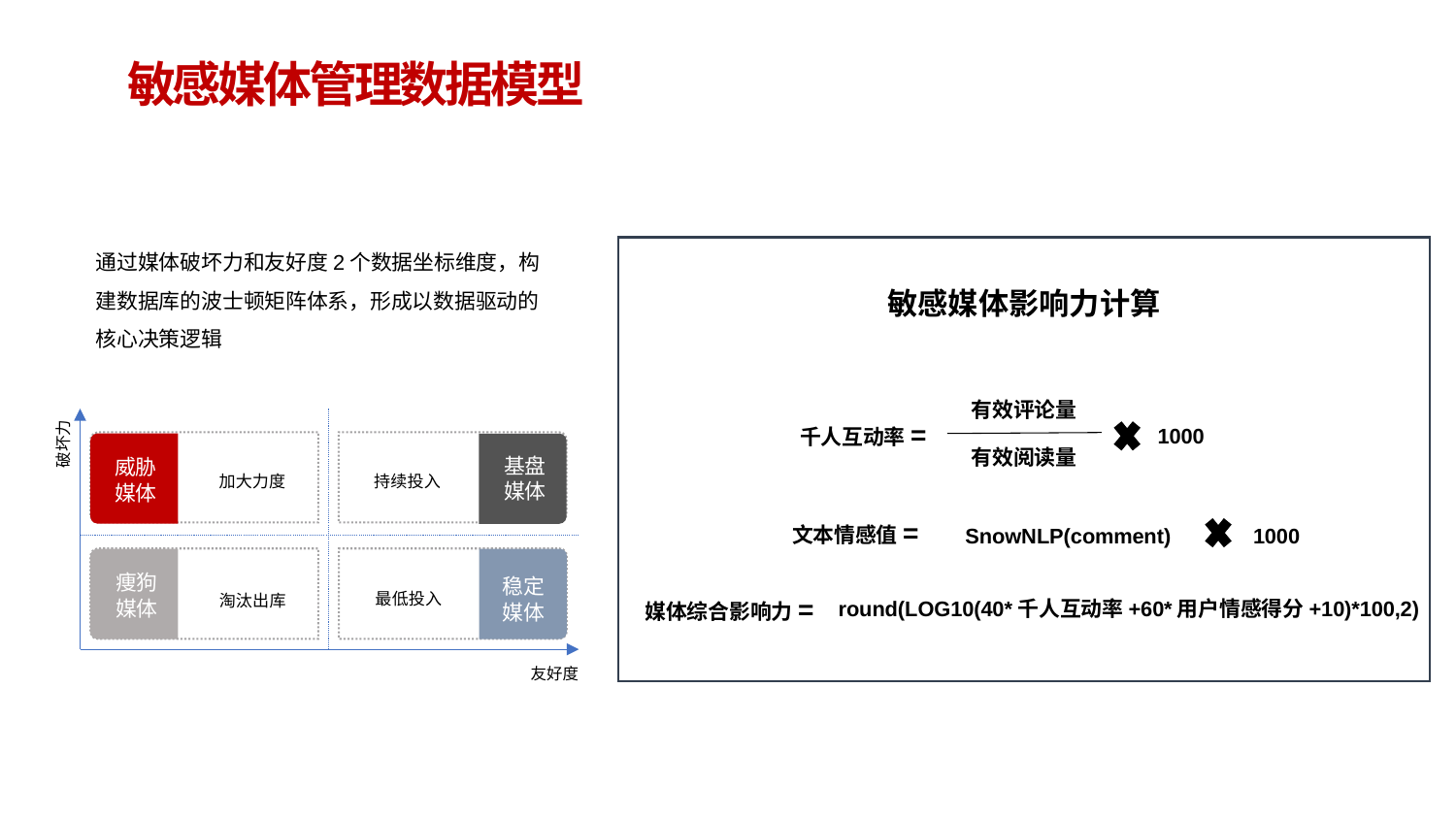

敏感媒体管理数据模型
通过媒体破坏力和友好度2个数据坐标维度，构建数据库的波士顿矩阵体系，形成以数据驱动的核心决策逻辑

敏感媒体影响力计算
有效评论量
千人互动率=

1000
有效阅读量
文本情感值=

SnowNLP(comment)
1000
媒体综合影响力=
round(LOG10(40*千人互动率+60*用户情感得分+10)*100,2)

破坏力

基盘
媒体
威胁媒体
持续投入
加大力度

痩狗媒体
稳定媒体
最低投入
淘汰出库
友好度